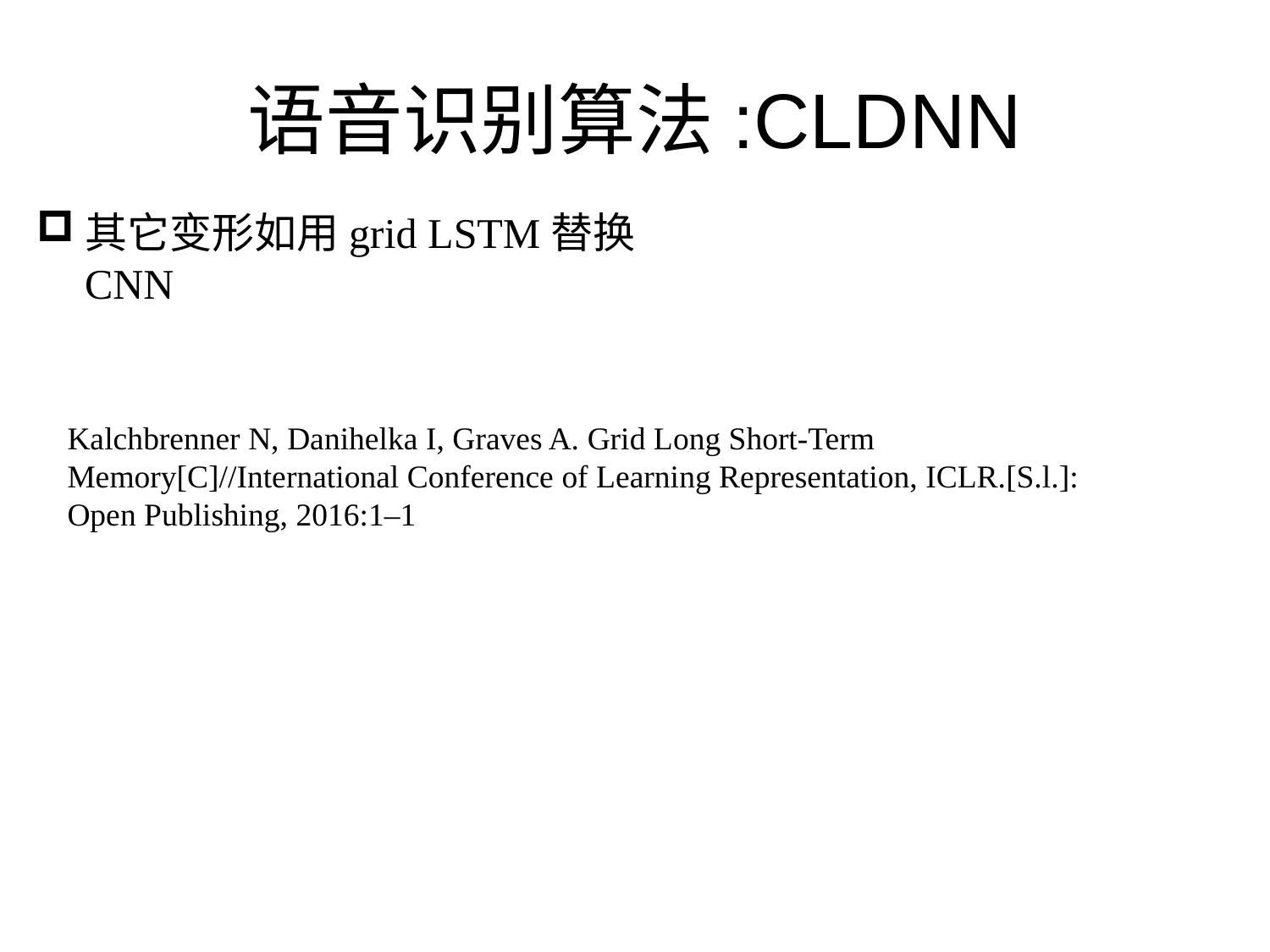

# 语音识别算法:CLDNN
其它变形如用grid LSTM替换CNN
Kalchbrenner N, Danihelka I, Graves A. Grid Long Short-Term Memory[C]//International Conference of Learning Representation, ICLR.[S.l.]: Open Publishing, 2016:1–1